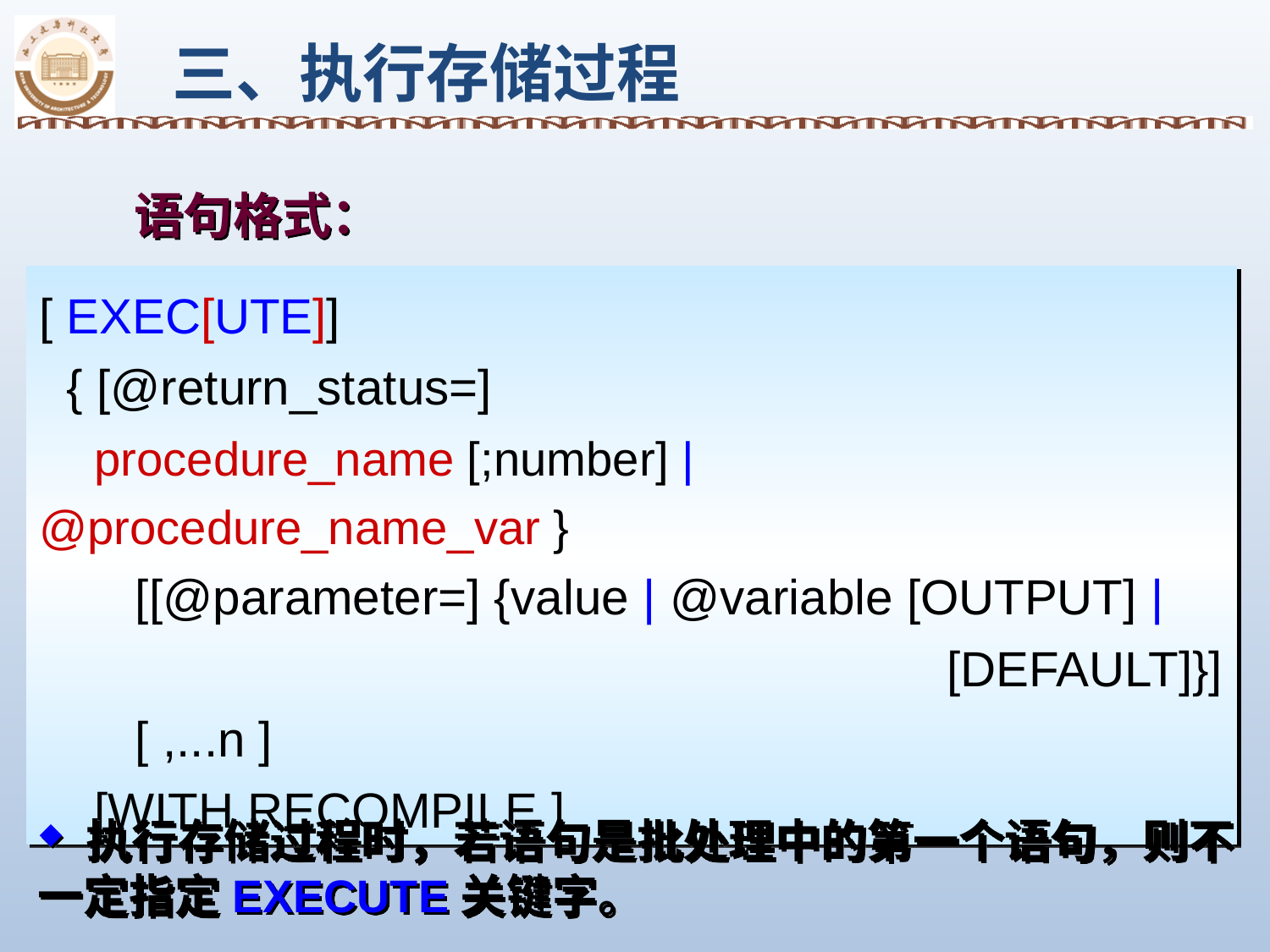

三、执行存储过程
    语句格式：
[ EXEC[UTE]]
  { [@return_status=]
    procedure_name [;number] | @procedure_name_var }
       [[@parameter=] {value | @variable [OUTPUT] |
                                                                  [DEFAULT]}]
       [ ,...n ]
    [WITH RECOMPILE ]
 执行存储过程时，若语句是批处理中的第一个语句，则不一定指定EXECUTE关键字。